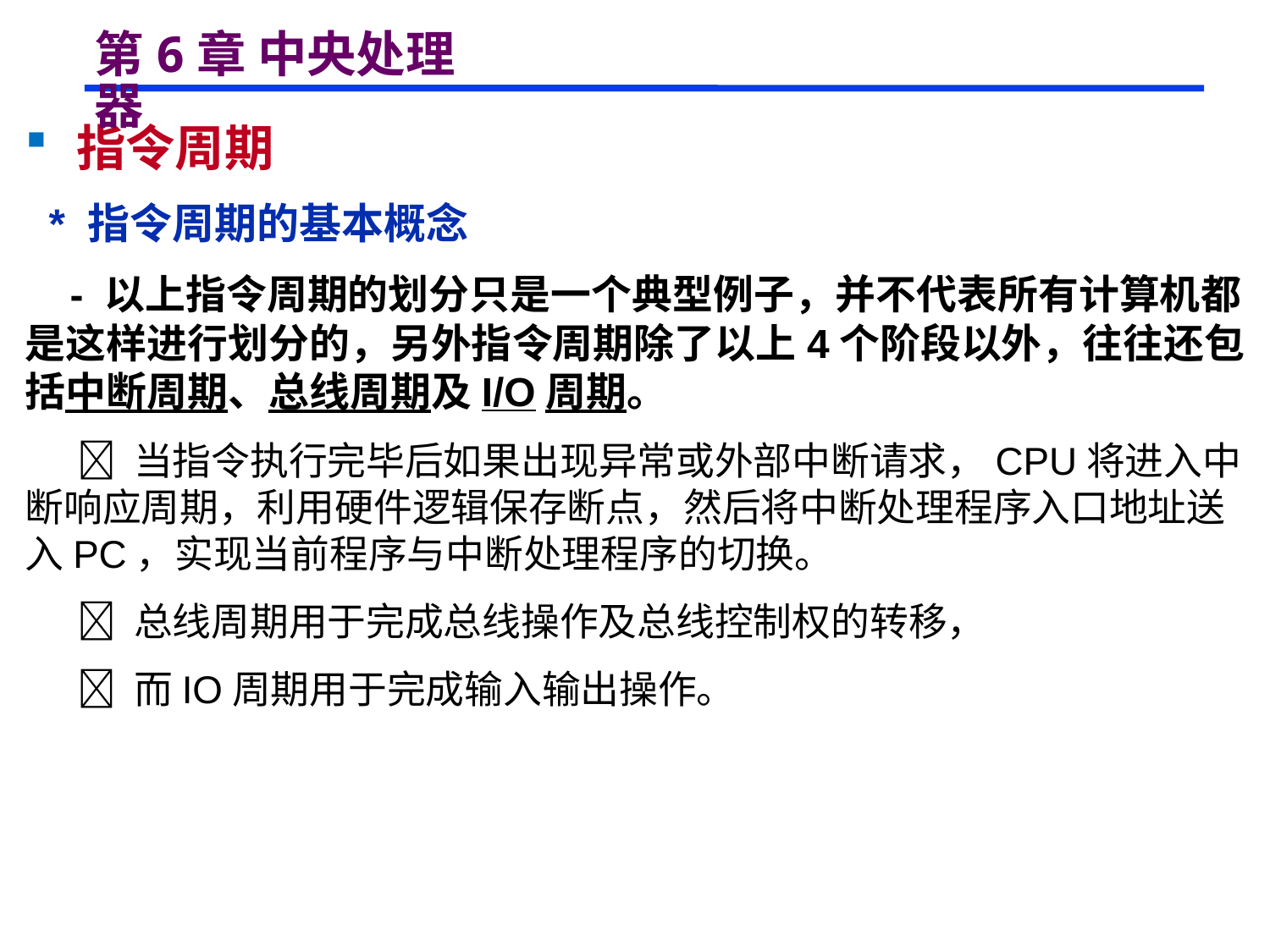

# 第6章 中央处理器
 指令周期
  * 指令周期的基本概念
    - 以上指令周期的划分只是一个典型例子，并不代表所有计算机都是这样进行划分的，另外指令周期除了以上4个阶段以外，往往还包括中断周期、总线周期及I/O周期。
      • 当指令执行完毕后如果出现异常或外部中断请求，CPU将进入中断响应周期，利用硬件逻辑保存断点，然后将中断处理程序入口地址送入PC，实现当前程序与中断处理程序的切换。
      • 总线周期用于完成总线操作及总线控制权的转移，
      • 而IO周期用于完成输入输出操作。